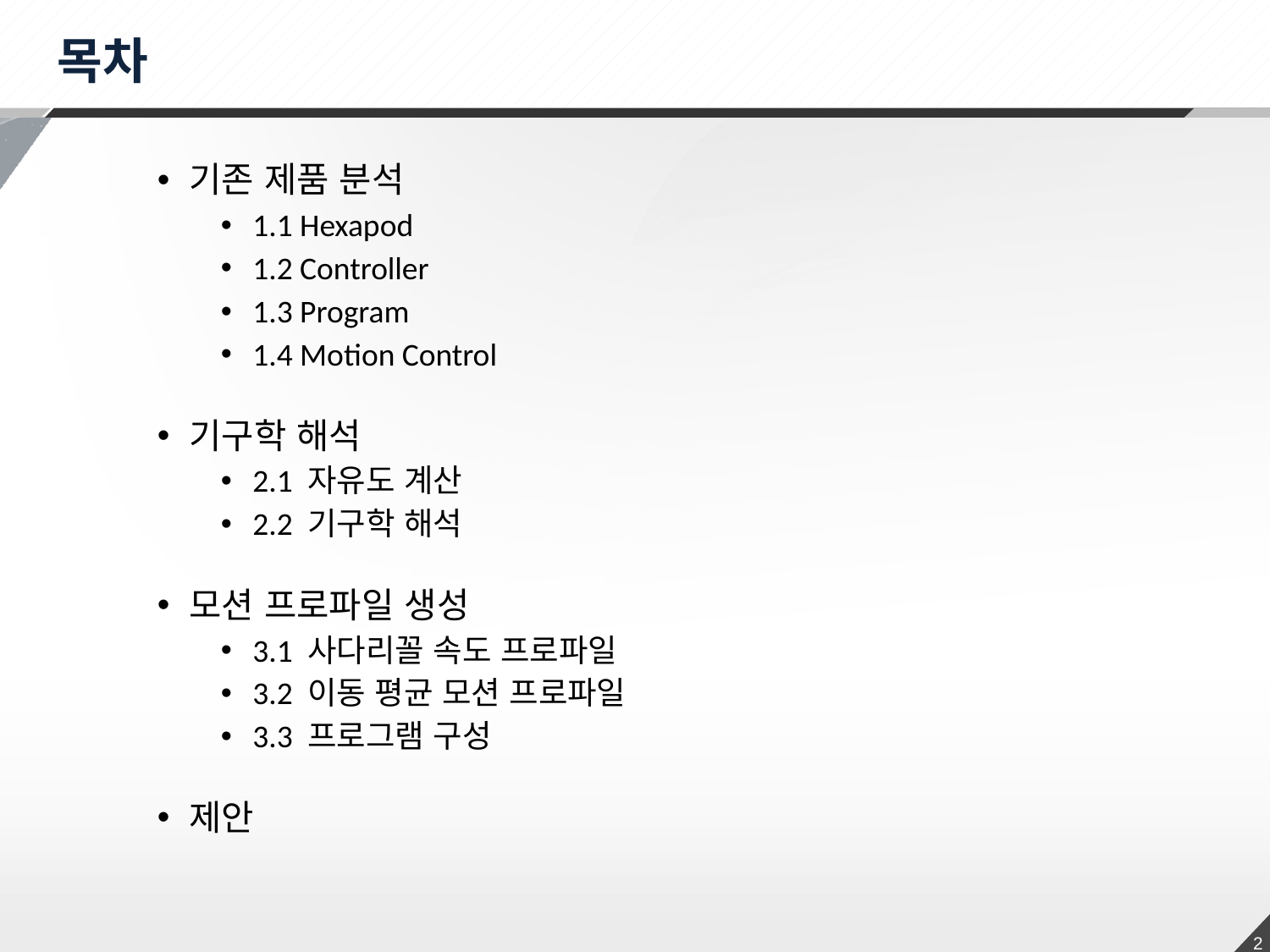

목차

기존 제품 분석
1.1 Hexapod
1.2 Controller
1.3 Program
1.4 Motion Control

기구학 해석
2.1 자유도 계산
2.2 기구학 해석

모션 프로파일 생성
3.1 사다리꼴 속도 프로파일
3.2 이동 평균 모션 프로파일
3.3 프로그램 구성

제안